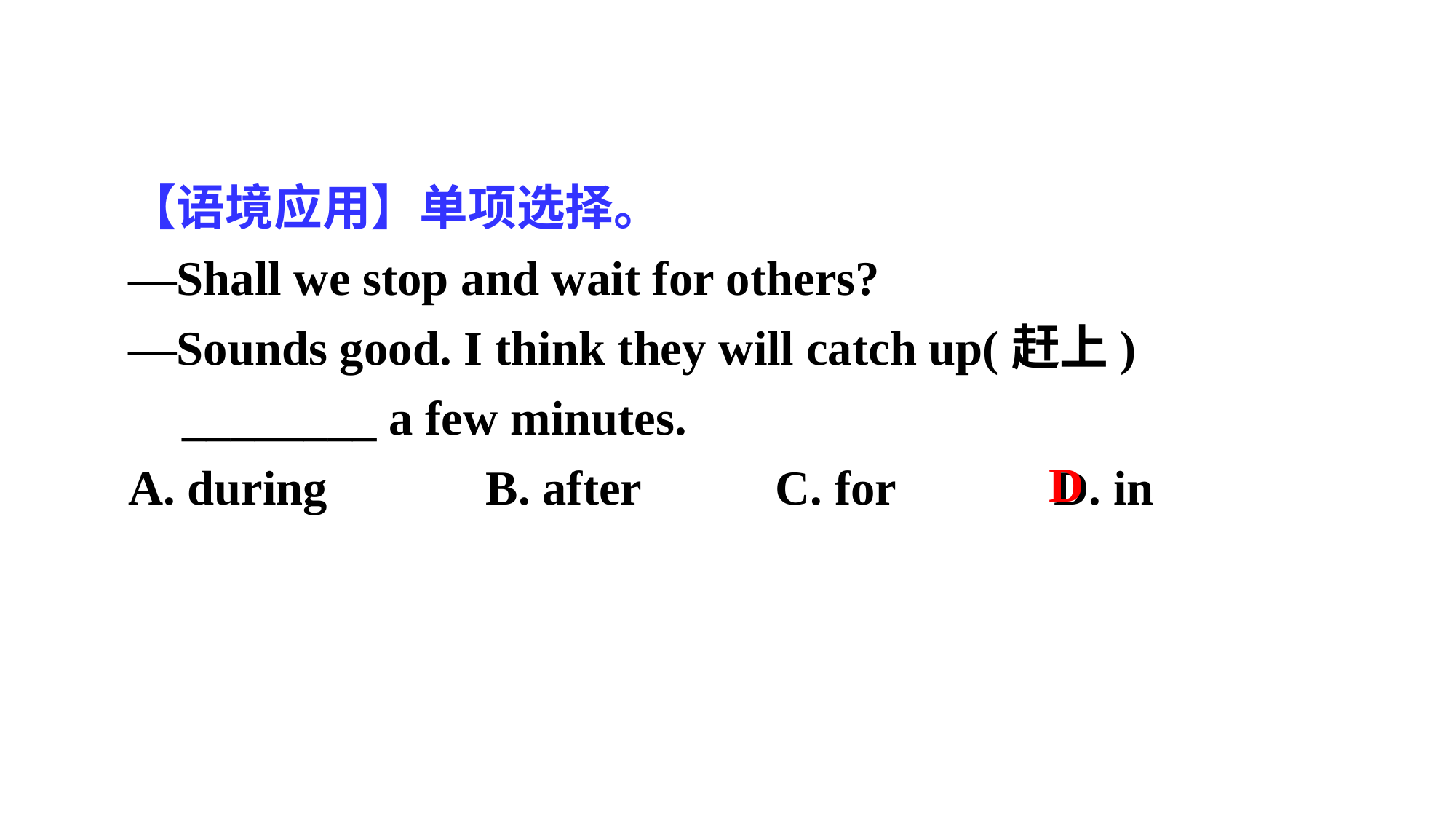

【语境应用】单项选择。
—Shall we stop and wait for others?
—Sounds good. I think they will catch up(赶上) ________ a few minutes.
A. during             B. after           C. for             D. in
D